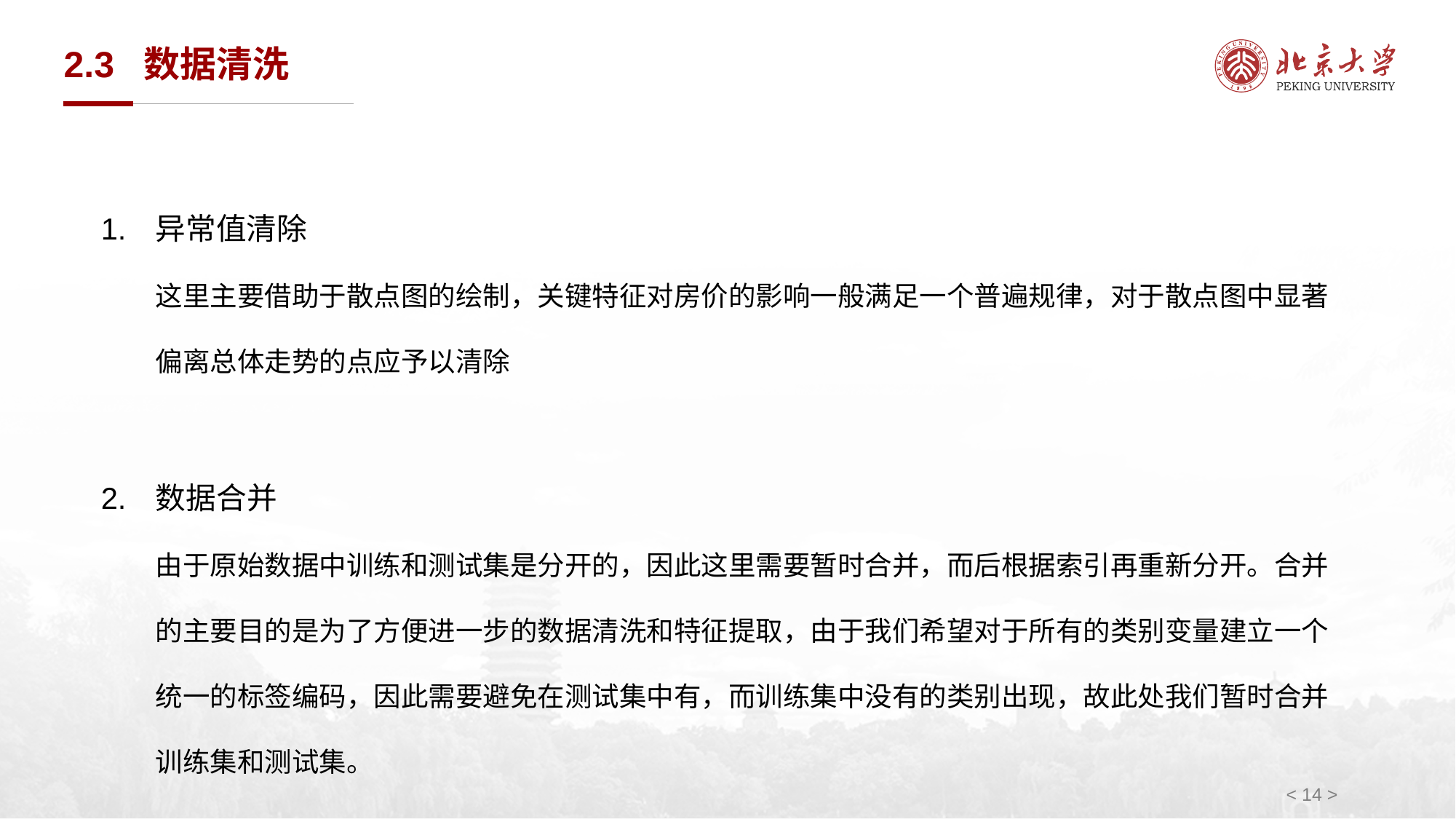

# 2.3  数据清洗
异常值清除
这里主要借助于散点图的绘制，关键特征对房价的影响一般满足一个普遍规律，对于散点图中显著偏离总体走势的点应予以清除

数据合并
由于原始数据中训练和测试集是分开的，因此这里需要暂时合并，而后根据索引再重新分开。合并的主要目的是为了方便进一步的数据清洗和特征提取，由于我们希望对于所有的类别变量建立一个统一的标签编码，因此需要避免在测试集中有，而训练集中没有的类别出现，故此处我们暂时合并训练集和测试集。
< 14 >